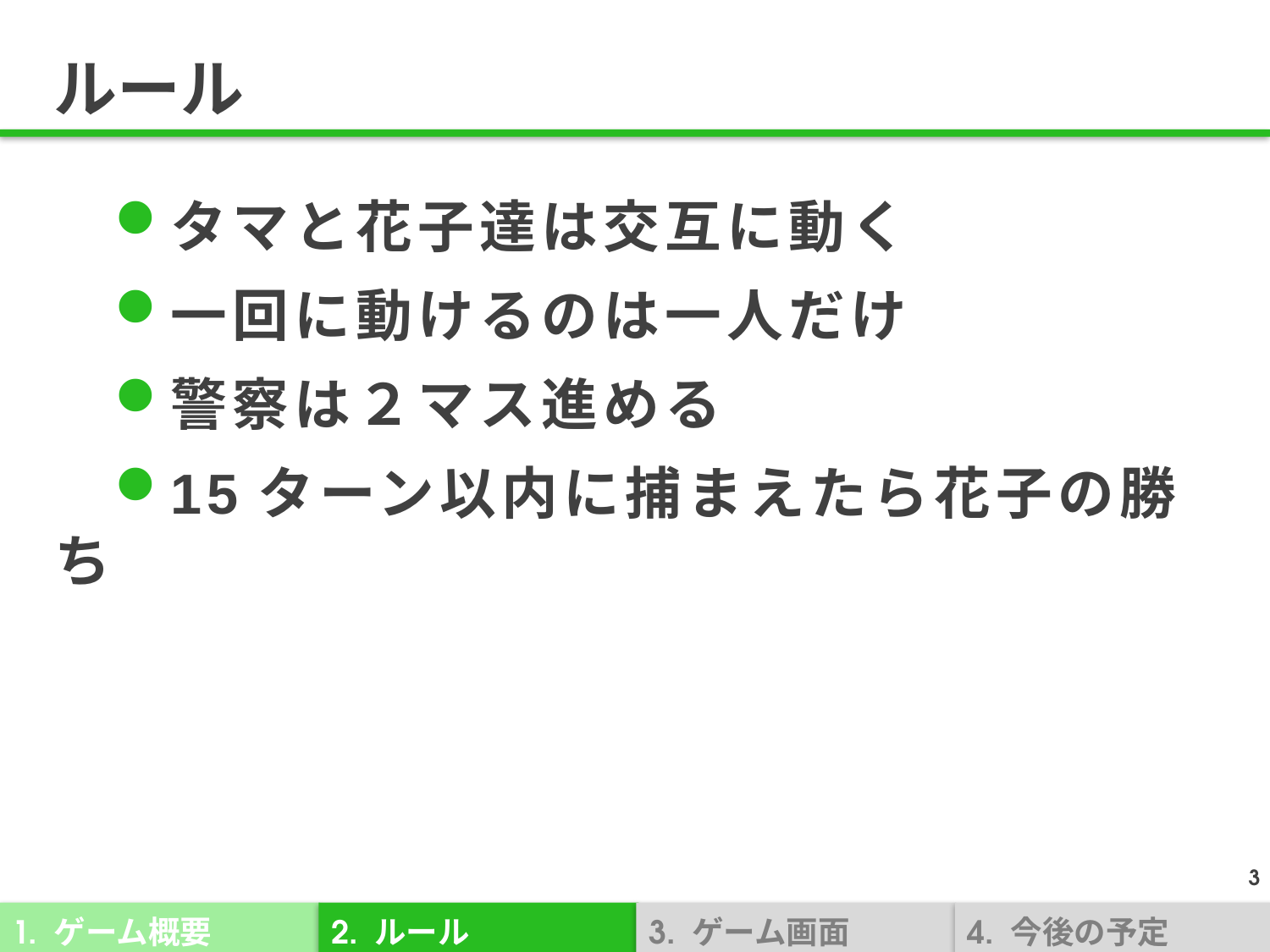

# ルール
タマと花子達は交互に動く
一回に動けるのは一人だけ
警察は２マス進める
15ターン以内に捕まえたら花子の勝ち
3